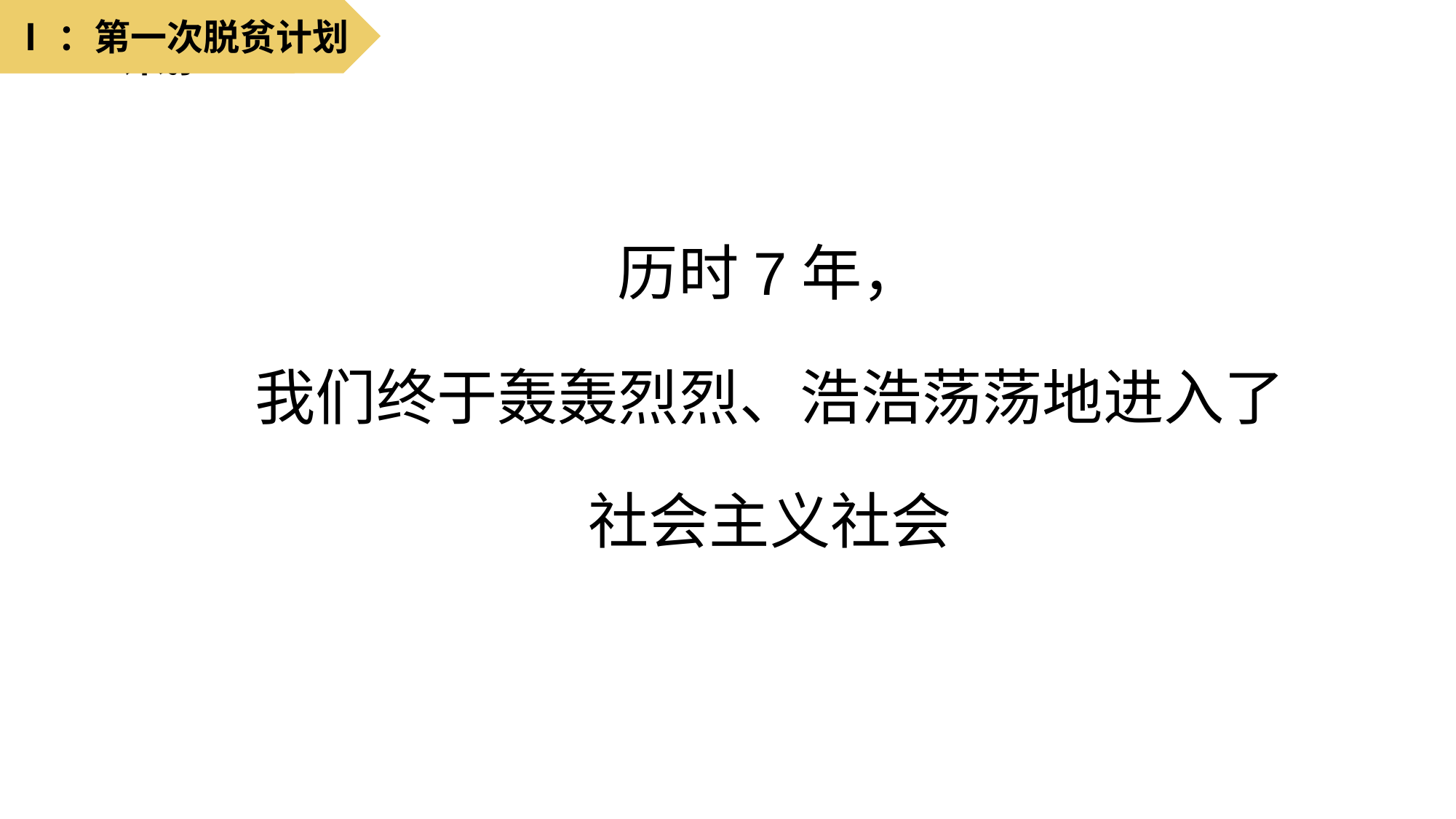

Ⅰ：第一次脱贫计划
Ⅰ：第一次脱贫计划
历时7年，
我们终于轰轰烈烈、浩浩荡荡地进入了
社会主义社会